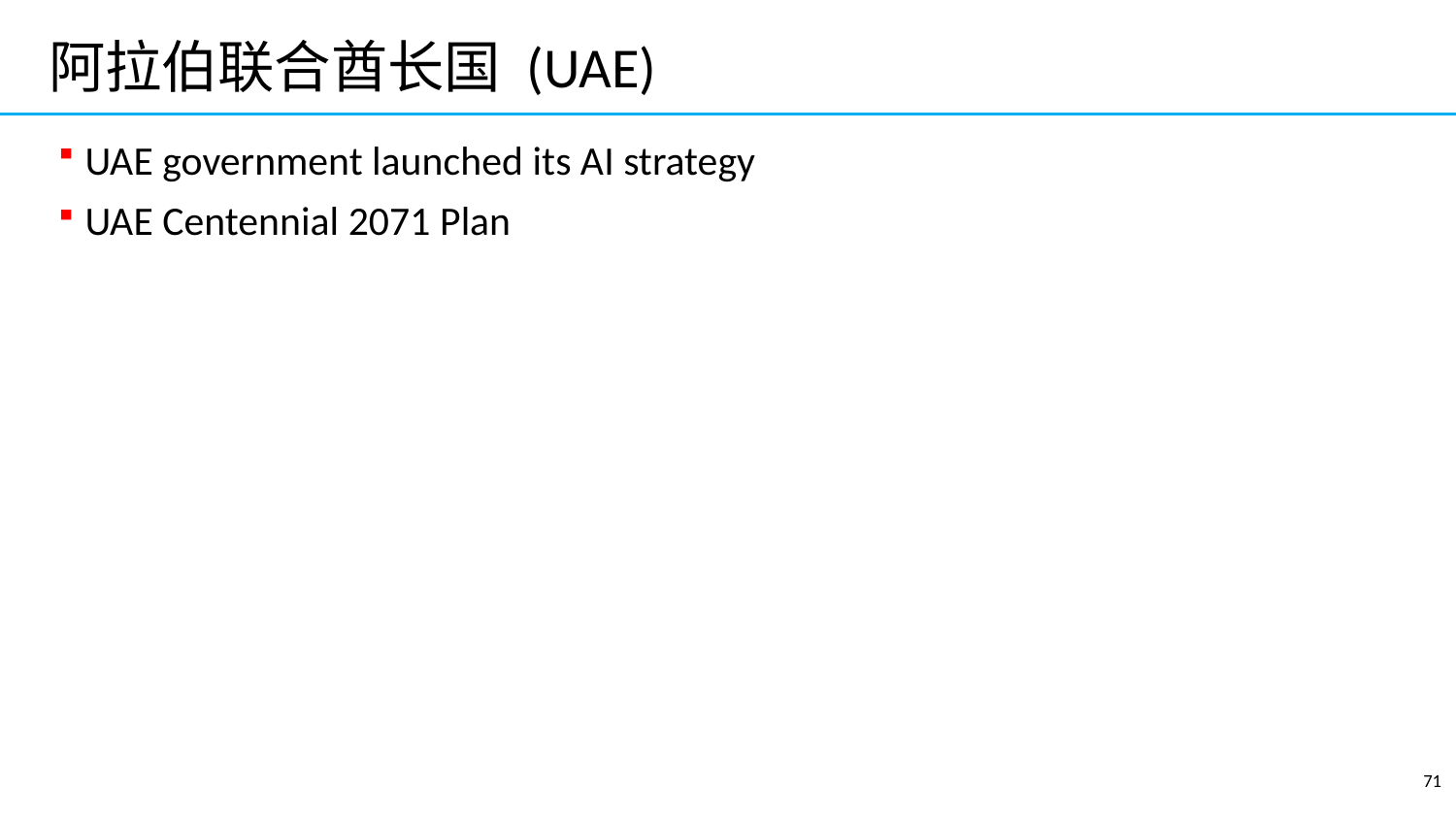

# 阿拉伯联合酋长国 (UAE)

UAE government launched its AI strategy
UAE Centennial 2071 Plan
71